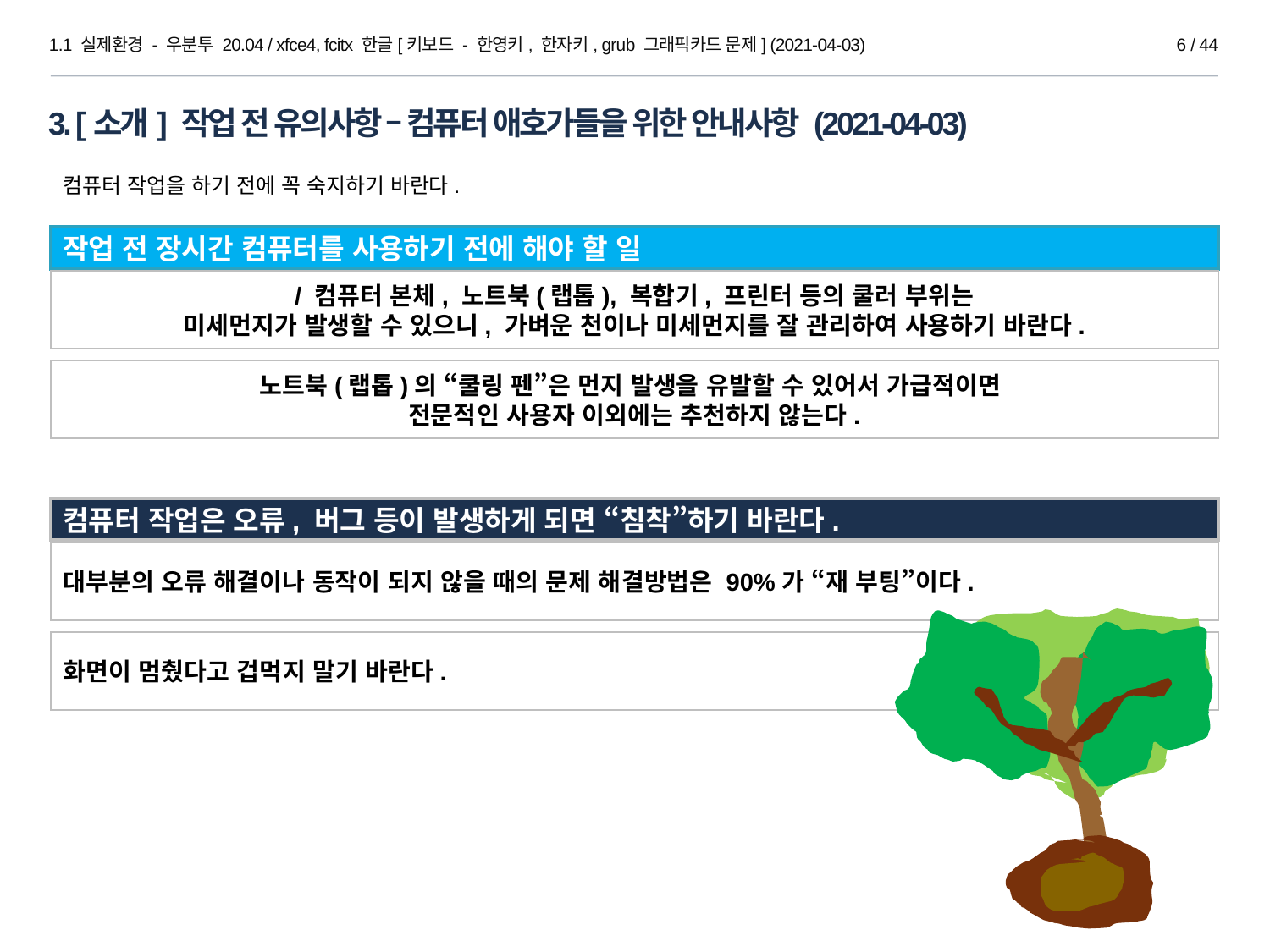

1.1 실제환경 - 우분투 20.04 / xfce4, fcitx 한글[키보드 - 한영키, 한자키, grub 그래픽카드 문제] (2021-04-03)
6 / 44

3. [소개] 작업 전 유의사항 – 컴퓨터 애호가들을 위한 안내사항 (2021-04-03)
컴퓨터 작업을 하기 전에 꼭 숙지하기 바란다.
작업 전 장시간 컴퓨터를 사용하기 전에 해야 할 일
/ 컴퓨터 본체, 노트북(랩톱), 복합기, 프린터 등의 쿨러 부위는
미세먼지가 발생할 수 있으니, 가벼운 천이나 미세먼지를 잘 관리하여 사용하기 바란다.
노트북(랩톱)의 “쿨링 펜”은 먼지 발생을 유발할 수 있어서 가급적이면
전문적인 사용자 이외에는 추천하지 않는다.
컴퓨터 작업은 오류, 버그 등이 발생하게 되면 “침착”하기 바란다.
대부분의 오류 해결이나 동작이 되지 않을 때의 문제 해결방법은 90%가 “재 부팅”이다.

화면이 멈췄다고 겁먹지 말기 바란다.